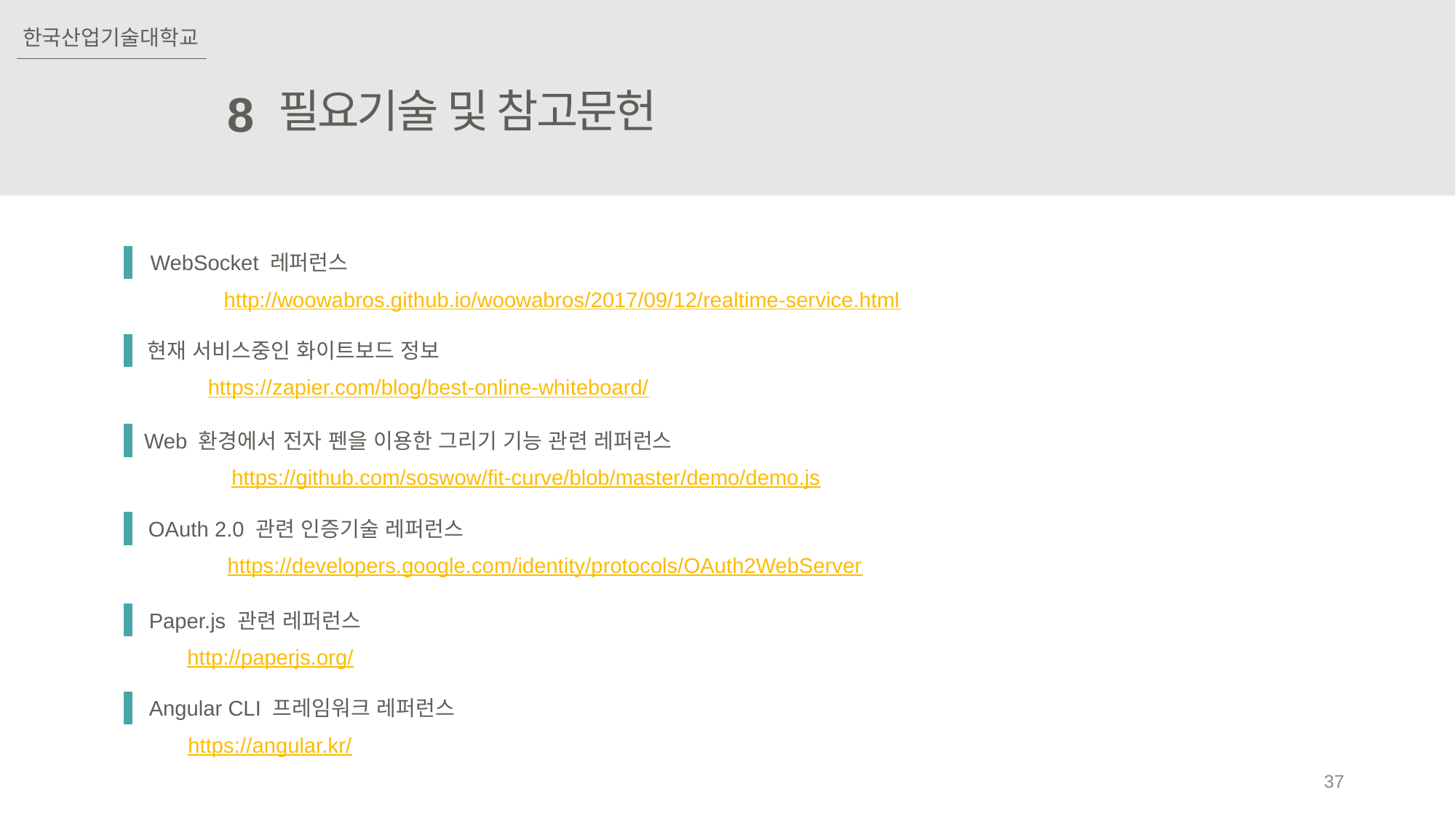

한국산업기술대학교
필요기술 및 참고문헌
8
WebSocket 레퍼런스
http://woowabros.github.io/woowabros/2017/09/12/realtime-service.html
현재 서비스중인 화이트보드 정보
https://zapier.com/blog/best-online-whiteboard/
Web 환경에서 전자 펜을 이용한 그리기 기능 관련 레퍼런스
https://github.com/soswow/fit-curve/blob/master/demo/demo.js
OAuth 2.0 관련 인증기술 레퍼런스
https://developers.google.com/identity/protocols/OAuth2WebServer
Paper.js 관련 레퍼런스
http://paperjs.org/
Angular CLI 프레임워크 레퍼런스
https://angular.kr/
37